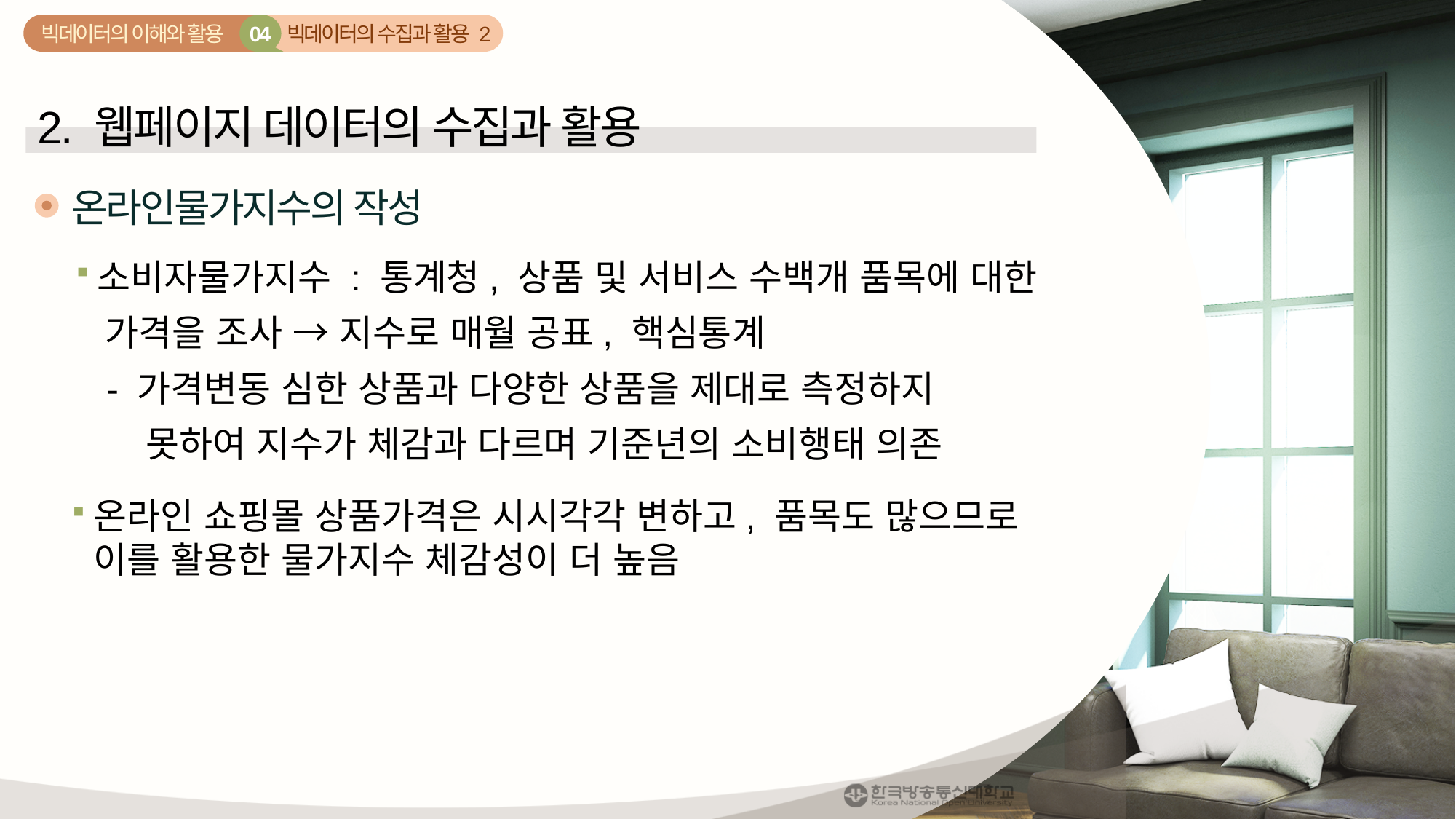

빅데이터의 수집과 활용 2
04
빅데이터의 이해와 활용
2. 웹페이지 데이터의 수집과 활용

온라인물가지수의 작성

소비자물가지수 : 통계청, 상품 및 서비스 수백개 품목에 대한
  가격을 조사 → 지수로 매월 공표, 핵심통계
   - 가격변동 심한 상품과 다양한 상품을 제대로 측정하지
      못하여 지수가 체감과 다르며 기준년의 소비행태 의존

온라인 쇼핑몰 상품가격은 시시각각 변하고, 품목도 많으므로 이를 활용한 물가지수 체감성이 더 높음